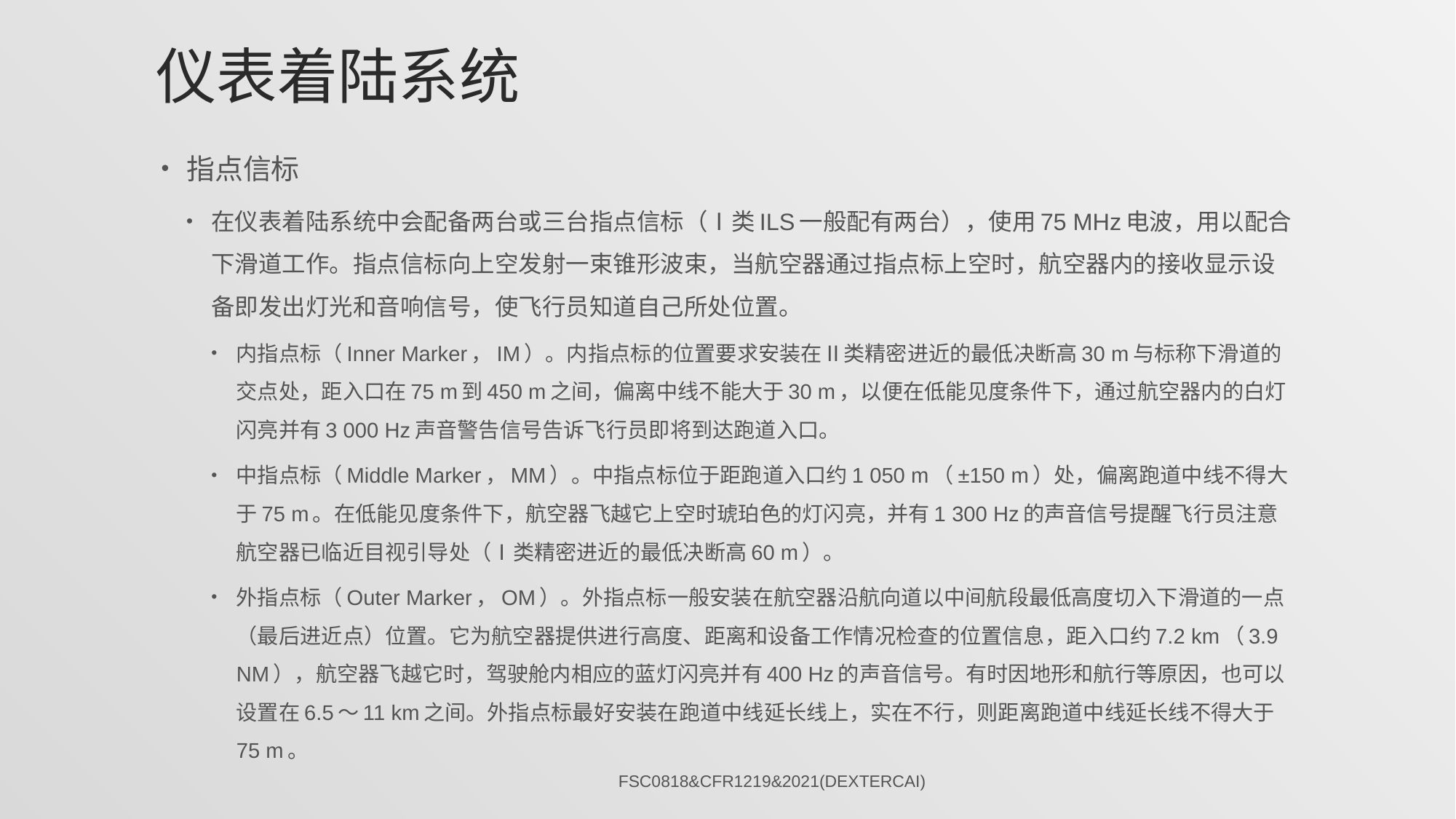

# 仪表着陆系统
指点信标
在仪表着陆系统中会配备两台或三台指点信标（Ⅰ类ILS一般配有两台），使用75 MHz电波，用以配合下滑道工作。指点信标向上空发射一束锥形波束，当航空器通过指点标上空时，航空器内的接收显示设备即发出灯光和音响信号，使飞行员知道自己所处位置。
内指点标（Inner Marker，IM）。内指点标的位置要求安装在Ⅱ类精密进近的最低决断高30 m与标称下滑道的交点处，距入口在75 m到450 m之间，偏离中线不能大于30 m，以便在低能见度条件下，通过航空器内的白灯闪亮并有3 000 Hz声音警告信号告诉飞行员即将到达跑道入口。
中指点标（Middle Marker，MM）。中指点标位于距跑道入口约1 050 m（±150 m）处，偏离跑道中线不得大于75 m。在低能见度条件下，航空器飞越它上空时琥珀色的灯闪亮，并有1 300 Hz的声音信号提醒飞行员注意航空器已临近目视引导处（Ⅰ类精密进近的最低决断高60 m）。
外指点标（Outer Marker，OM）。外指点标一般安装在航空器沿航向道以中间航段最低高度切入下滑道的一点（最后进近点）位置。它为航空器提供进行高度、距离和设备工作情况检查的位置信息，距入口约7.2 km（3.9 NM），航空器飞越它时，驾驶舱内相应的蓝灯闪亮并有400 Hz的声音信号。有时因地形和航行等原因，也可以设置在6.5～11 km之间。外指点标最好安装在跑道中线延长线上，实在不行，则距离跑道中线延长线不得大于75 m。

FSC0818&CFR1219&2021(DexterCai)